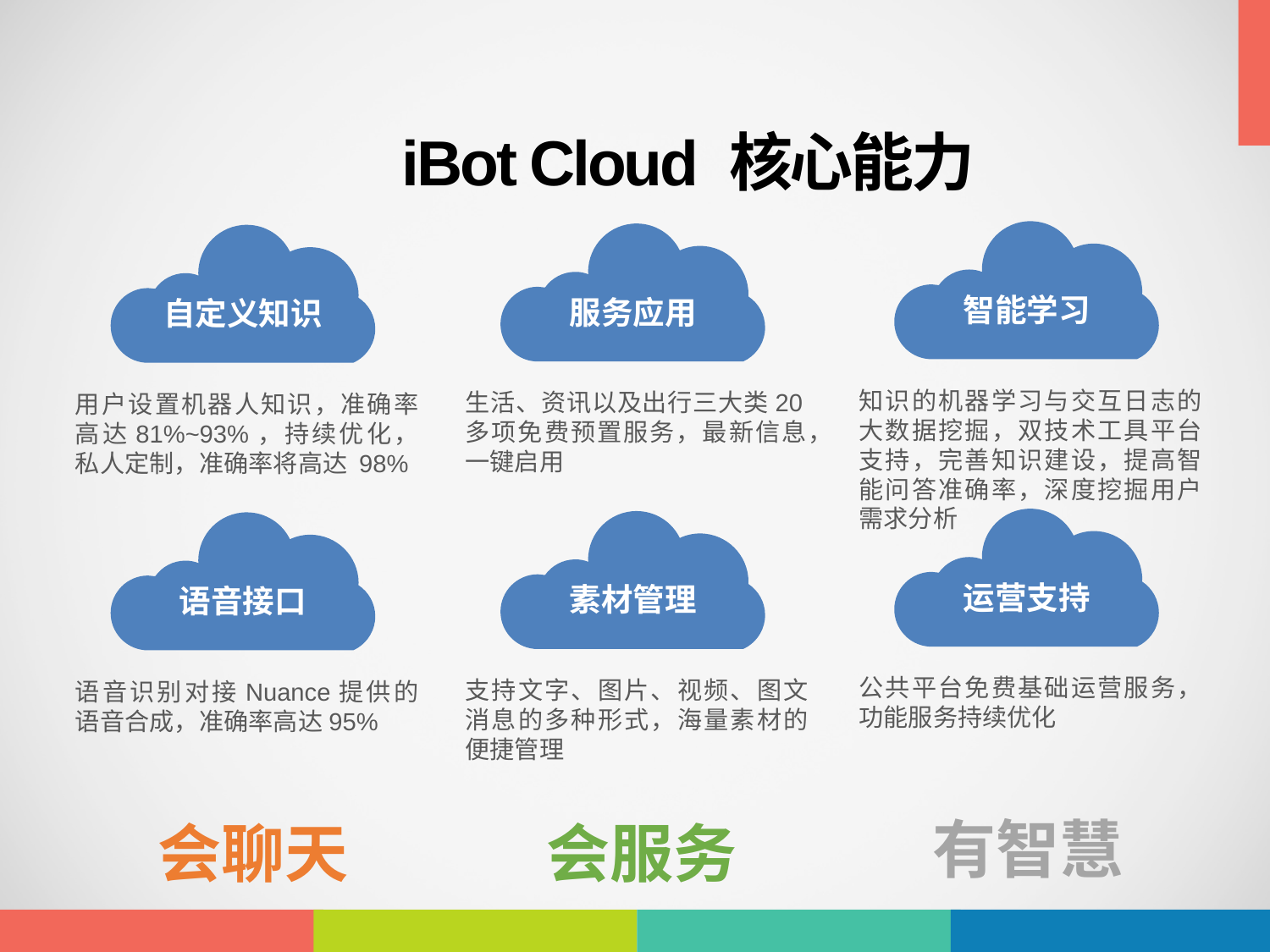

iBot Cloud 核心能力

智能学习
知识的机器学习与交互日志的大数据挖掘，双技术工具平台支持，完善知识建设，提高智能问答准确率，深度挖掘用户需求分析

服务应用
生活、资讯以及出行三大类20多项免费预置服务，最新信息，一键启用

素材管理
支持文字、图片、视频、图文消息的多种形式，海量素材的便捷管理

自定义知识
用户设置机器人知识，准确率高达81%~93%，持续优化，私人定制，准确率将高达 98%

语音接口
语音识别对接Nuance提供的语音合成，准确率高达95%

运营支持
公共平台免费基础运营服务，功能服务持续优化
有智慧
会服务
会聊天